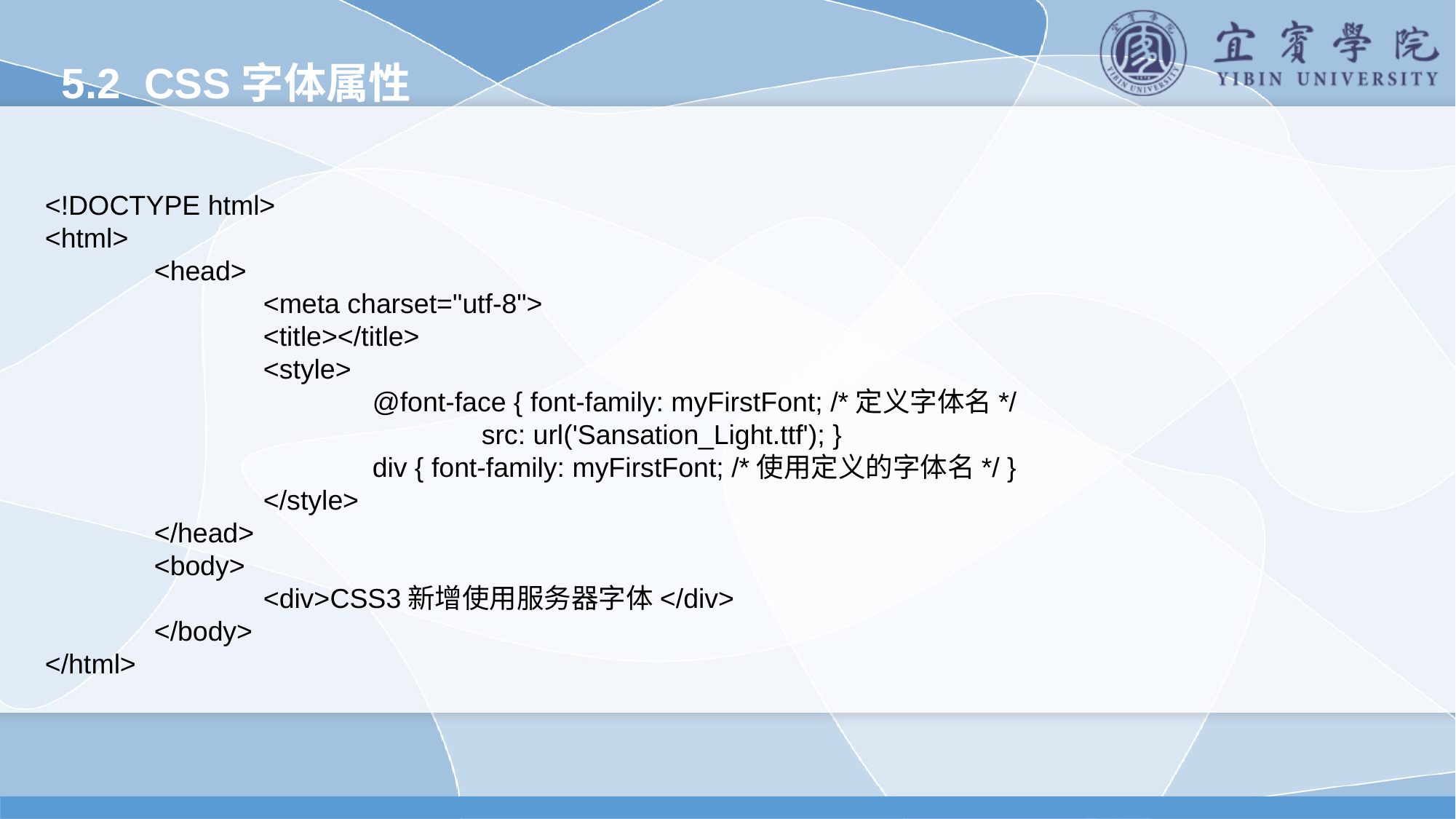

5.2  CSS字体属性

<!DOCTYPE html>
<html>
	<head>
		<meta charset="utf-8">
		<title></title>
		<style>
			@font-face { font-family: myFirstFont; /*定义字体名*/
				src: url('Sansation_Light.ttf'); }
			div { font-family: myFirstFont; /*使用定义的字体名*/ }
		</style>
	</head>
	<body>
		<div>CSS3新增使用服务器字体</div>
	</body>
</html>